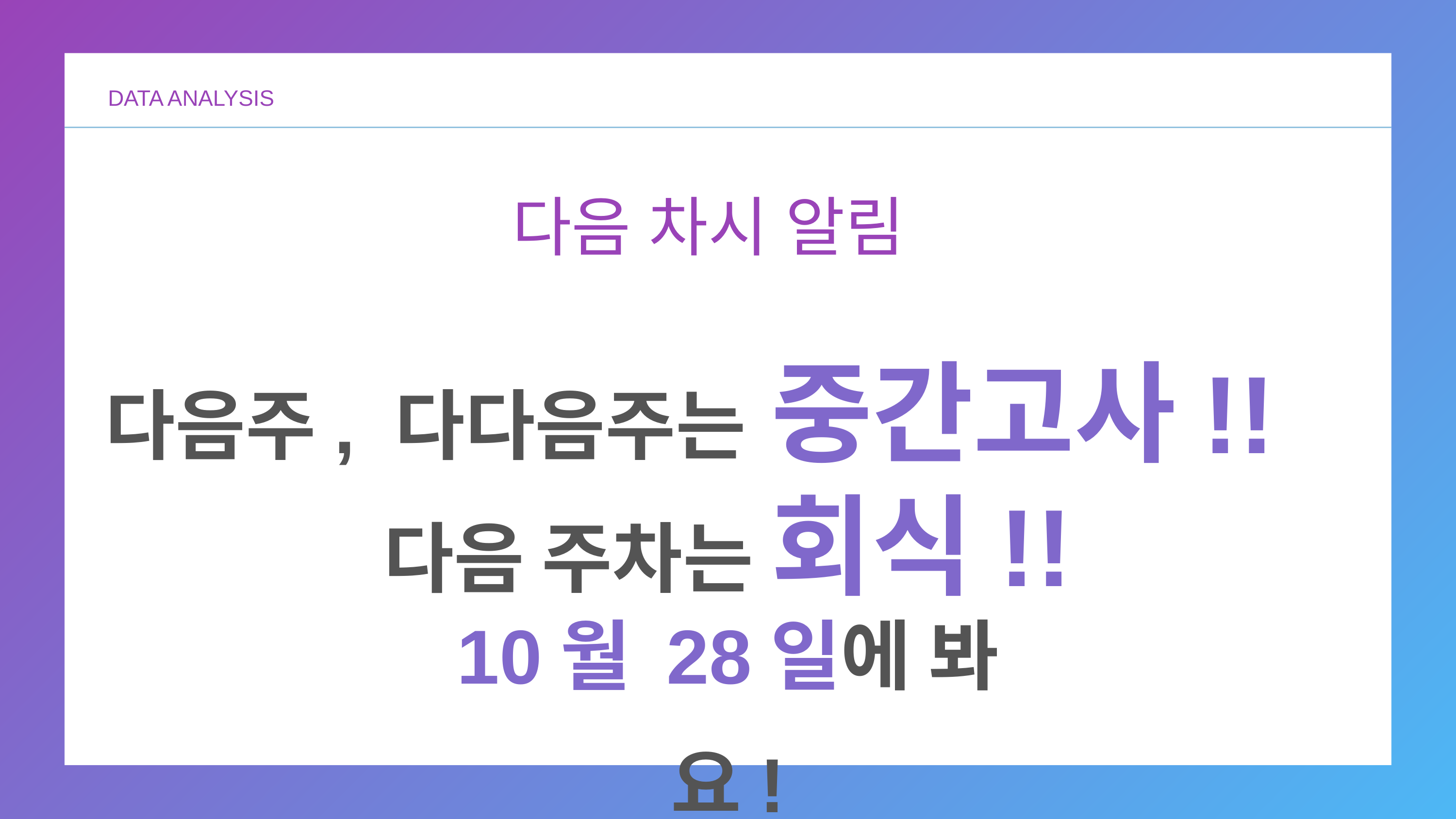

DATA ANALYSIS

다음 차시 알림
다음주, 다다음주는 중간고사!!
다음 주차는 회식!!
10월 28일에 봐요!